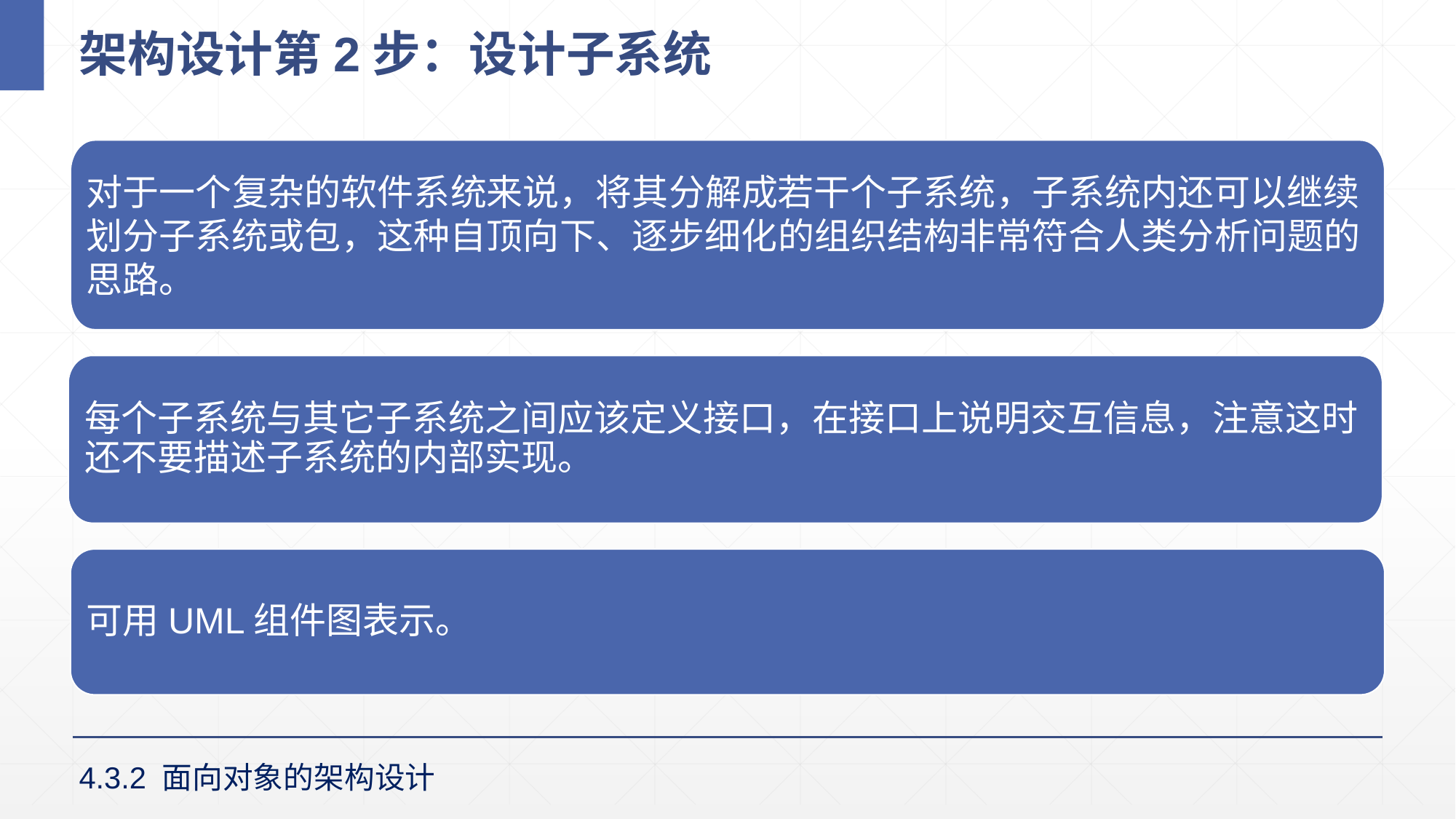

# 架构设计第2步：设计子系统
对于一个复杂的软件系统来说，将其分解成若干个子系统，子系统内还可以继续划分子系统或包，这种自顶向下、逐步细化的组织结构非常符合人类分析问题的思路。
每个子系统与其它子系统之间应该定义接口，在接口上说明交互信息，注意这时还不要描述子系统的内部实现。
可用UML组件图表示。
4.3.2 面向对象的架构设计